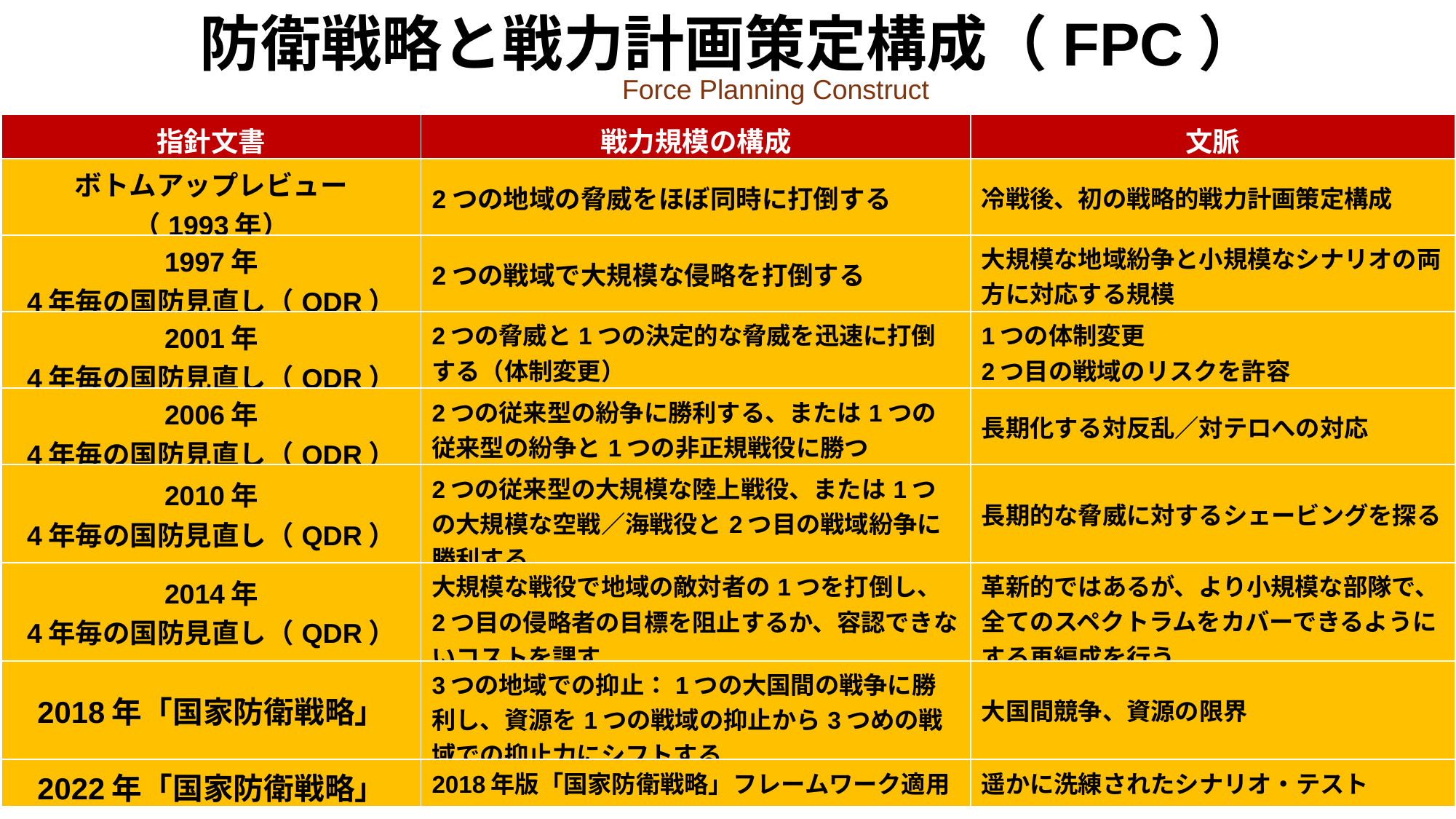

防衛戦略と戦力計画策定構成（FPC）
Force Planning Construct
| 指針文書 | 戦力規模の構成 | 文脈 |
| --- | --- | --- |
| ボトムアップレビュー （1993年） | 2つの地域の脅威をほぼ同時に打倒する | 冷戦後、初の戦略的戦力計画策定構成 |
| 1997年 4年毎の国防見直し（QDR） | 2つの戦域で大規模な侵略を打倒する | 大規模な地域紛争と小規模なシナリオの両方に対応する規模 |
| 2001年 4年毎の国防見直し（QDR） | 2つの脅威と1つの決定的な脅威を迅速に打倒する（体制変更） | 1つの体制変更 2つ目の戦域のリスクを許容 |
| 2006年 4年毎の国防見直し（QDR） | 2つの従来型の紛争に勝利する、または1つの従来型の紛争と1つの非正規戦役に勝つ | 長期化する対反乱／対テロへの対応 |
| 2010年 4年毎の国防見直し（QDR） | 2つの従来型の大規模な陸上戦役、または1つの大規模な空戦／海戦役と2つ目の戦域紛争に勝利する | 長期的な脅威に対するシェービングを探る |
| 2014年 4年毎の国防見直し（QDR） | 大規模な戦役で地域の敵対者の1つを打倒し、2つ目の侵略者の目標を阻止するか、容認できないコストを課す | 革新的ではあるが、より小規模な部隊で、全てのスペクトラムをカバーできるようにする再編成を行う |
| 2018年「国家防衛戦略」 | 3つの地域での抑止：1つの大国間の戦争に勝利し、資源を1つの戦域の抑止から3つめの戦域での抑止力にシフトする | 大国間競争、資源の限界 |
| 2022年「国家防衛戦略」 | 2018年版「国家防衛戦略」フレームワーク適用 | 遥かに洗練されたシナリオ・テスト |